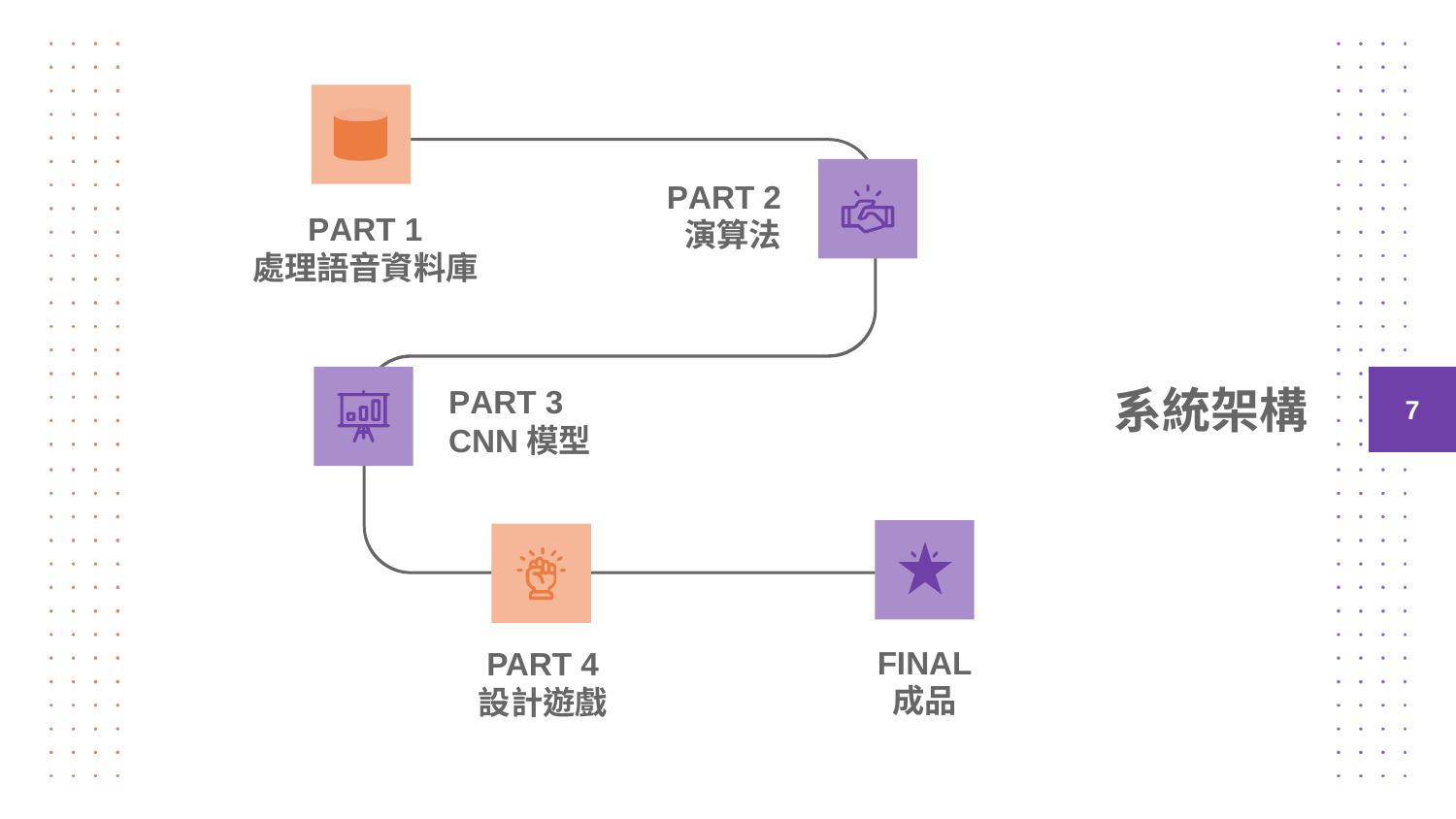

PART 2
演算法
PART 1
處理語音資料庫
# 系統架構

7
PART 3
CNN模型

FINAL
成品
PART 4
設計遊戲